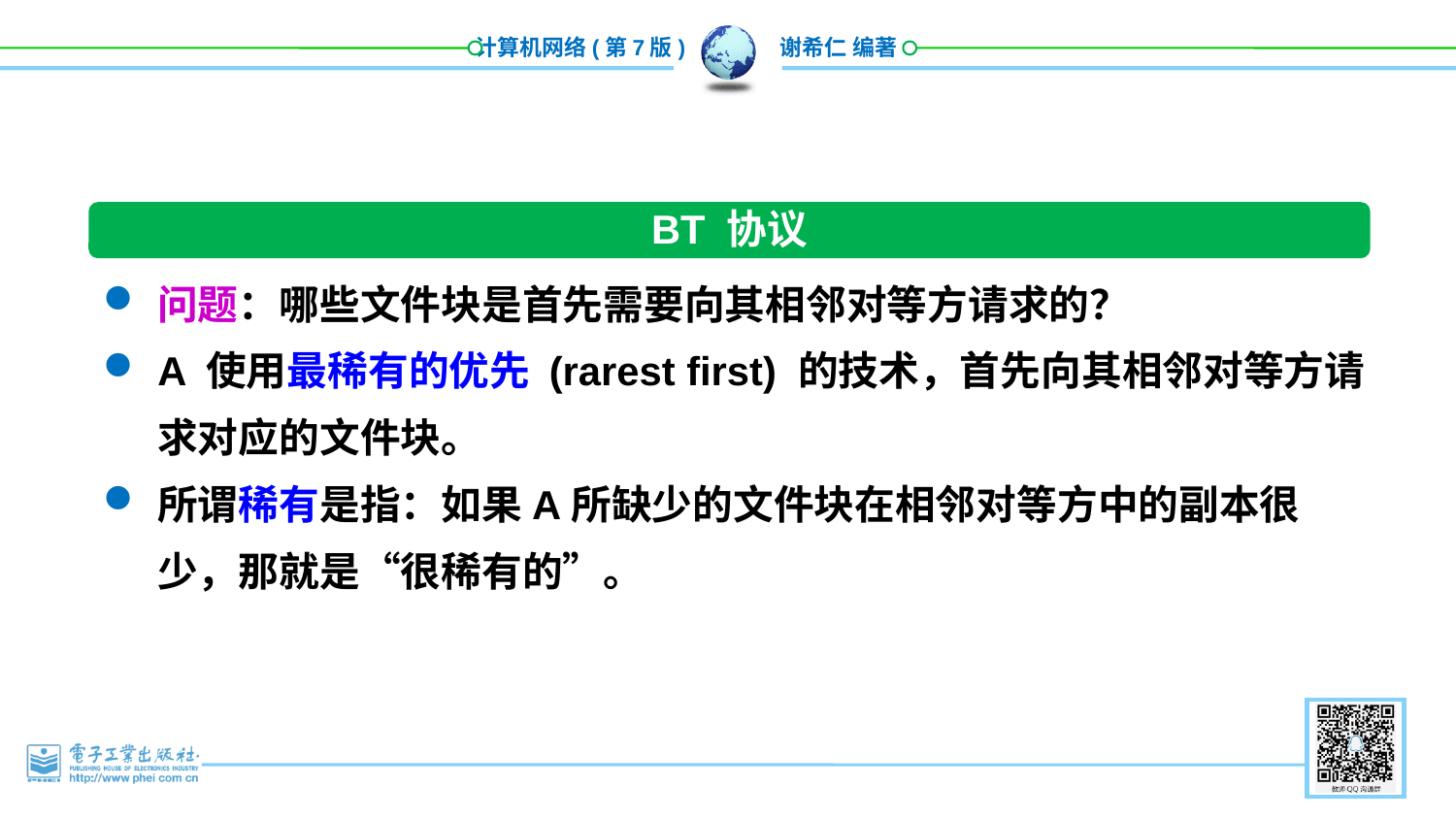

BT 协议

问题：哪些文件块是首先需要向其相邻对等方请求的？
A 使用最稀有的优先 (rarest first) 的技术，首先向其相邻对等方请求对应的文件块。
所谓稀有是指：如果A所缺少的文件块在相邻对等方中的副本很少，那就是“很稀有的”。